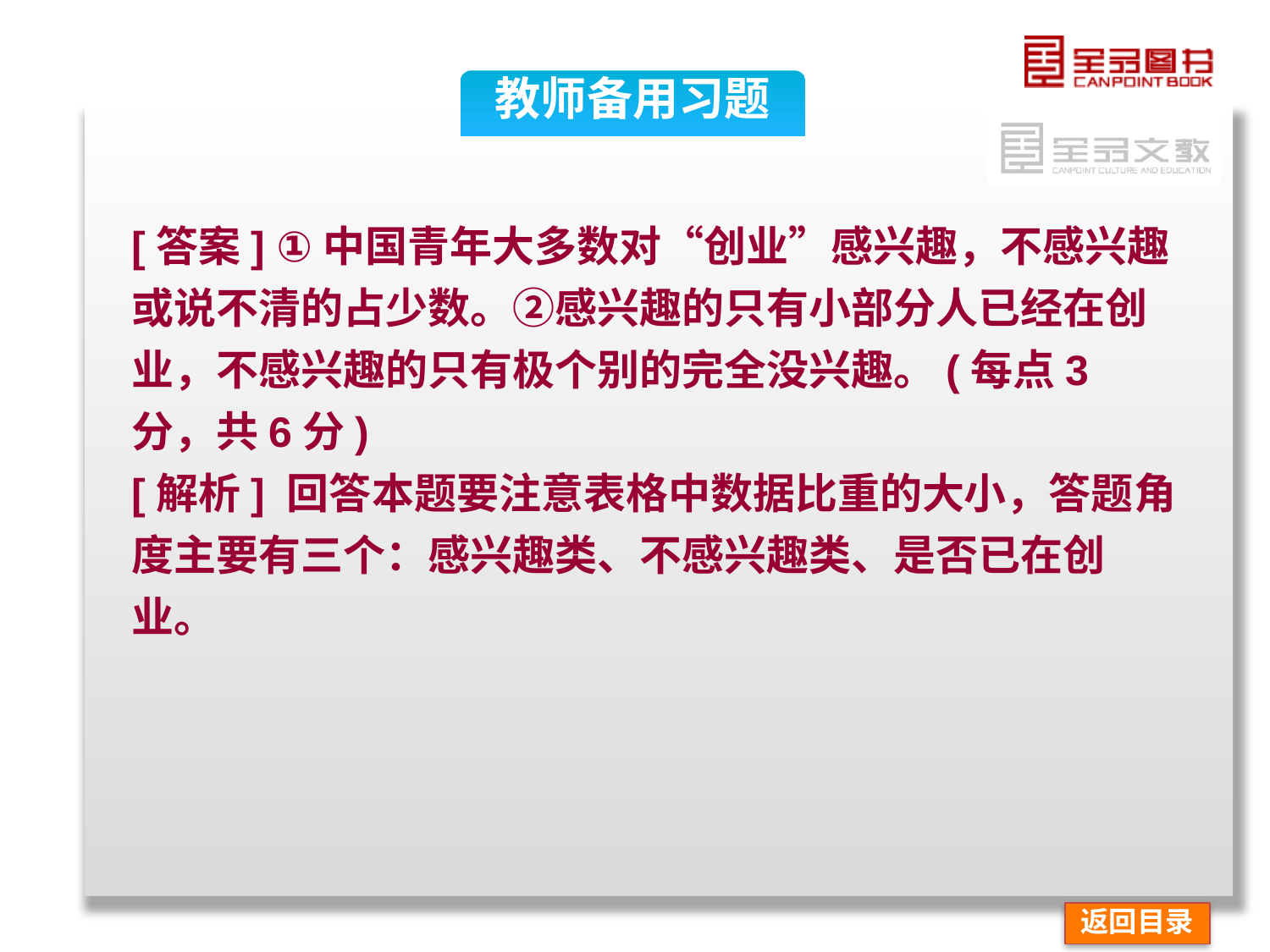

教师备用习题
[答案] ①中国青年大多数对“创业”感兴趣，不感兴趣或说不清的占少数。②感兴趣的只有小部分人已经在创业，不感兴趣的只有极个别的完全没兴趣。(每点3分，共6分)
[解析] 回答本题要注意表格中数据比重的大小，答题角度主要有三个：感兴趣类、不感兴趣类、是否已在创业。

返回目录